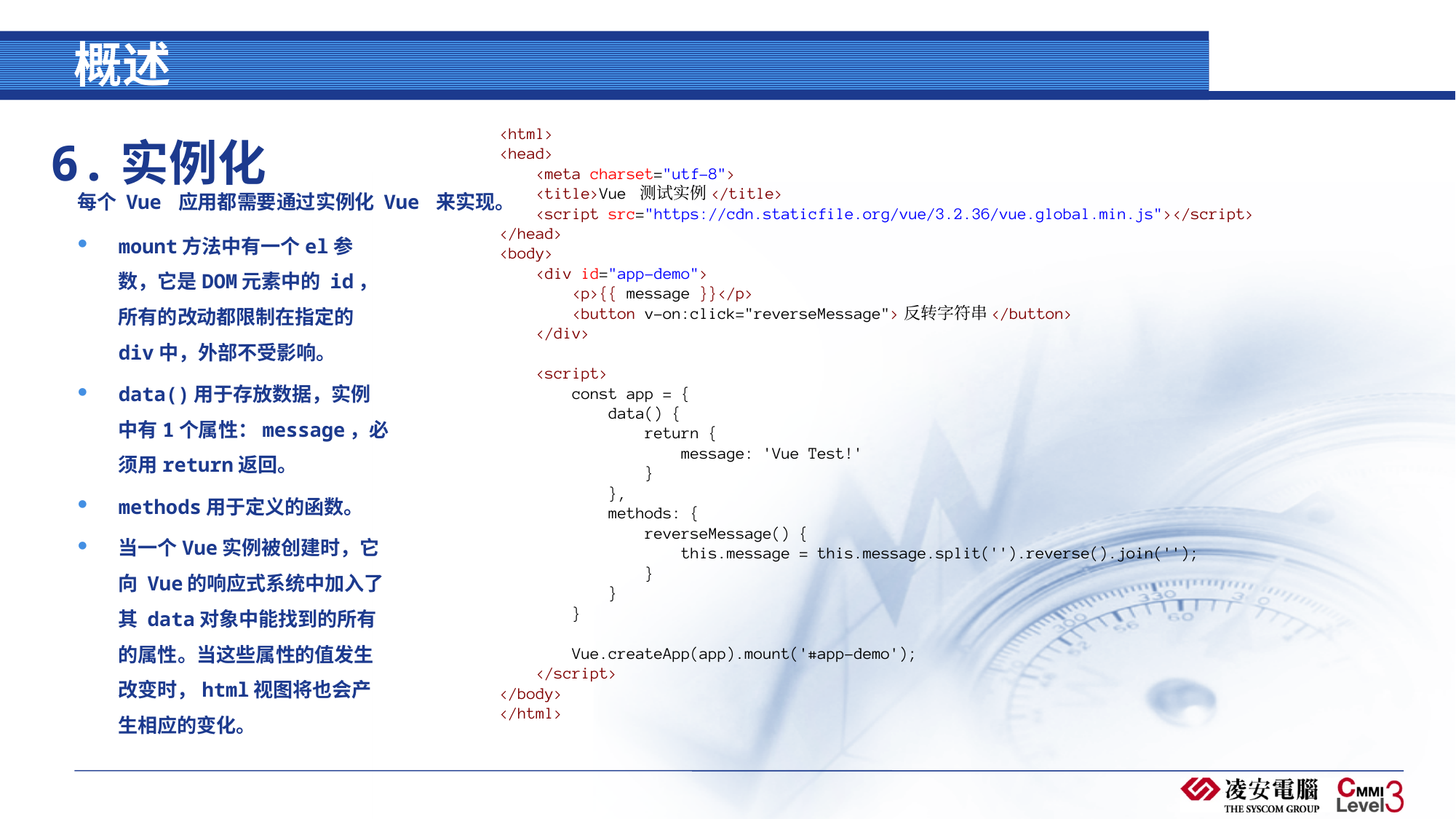

# 概述
6.实例化
<html>
<head>
    <meta charset="utf-8">
    <title>Vue 测试实例</title>
    <script src="https://cdn.staticfile.org/vue/3.2.36/vue.global.min.js"></script>
</head>
<body>
    <div id="app-demo">
        <p>{{ message }}</p>
        <button v-on:click="reverseMessage">反转字符串</button>
    </div>
    <script>
        const app = {
            data() {
                return {
                    message: 'Vue Test!'
                }
            },
            methods: {
                reverseMessage() {
                    this.message = this.message.split('').reverse().join('');
                }
            }
        }
        Vue.createApp(app).mount('#app-demo');
    </script>
</body>
</html>
每个 Vue 应用都需要通过实例化 Vue 来实现。
mount方法中有一个el参数，它是DOM元素中的 id，所有的改动都限制在指定的 div中，外部不受影响。
data()用于存放数据，实例中有1个属性：message，必须用return返回。
methods用于定义的函数。
当一个Vue实例被创建时，它向 Vue的响应式系统中加入了其 data对象中能找到的所有的属性。当这些属性的值发生改变时，html视图将也会产生相应的变化。